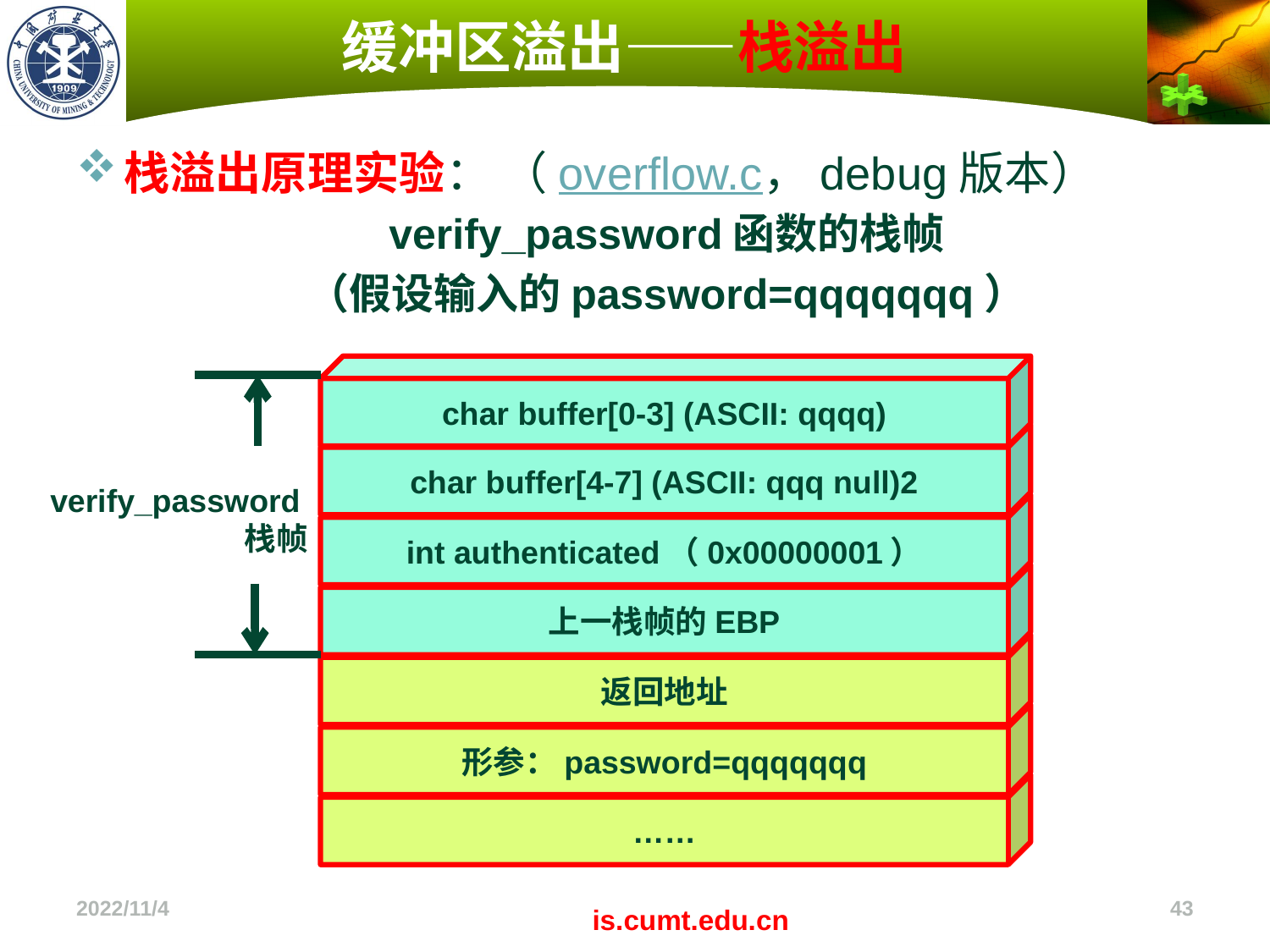

# 缓冲区溢出——栈溢出
栈溢出原理实验： （overflow.c，debug版本）
verify_password函数的栈帧
（假设输入的password=qqqqqqq）
char buffer[0-3] (ASCII: qqqq)
char buffer[4-7] (ASCII: qqq null)2
verify_password栈帧
int authenticated（0x00000001）
上一栈帧的EBP
返回地址
形参：password=qqqqqqq
……
2022/11/4
43
is.cumt.edu.cn